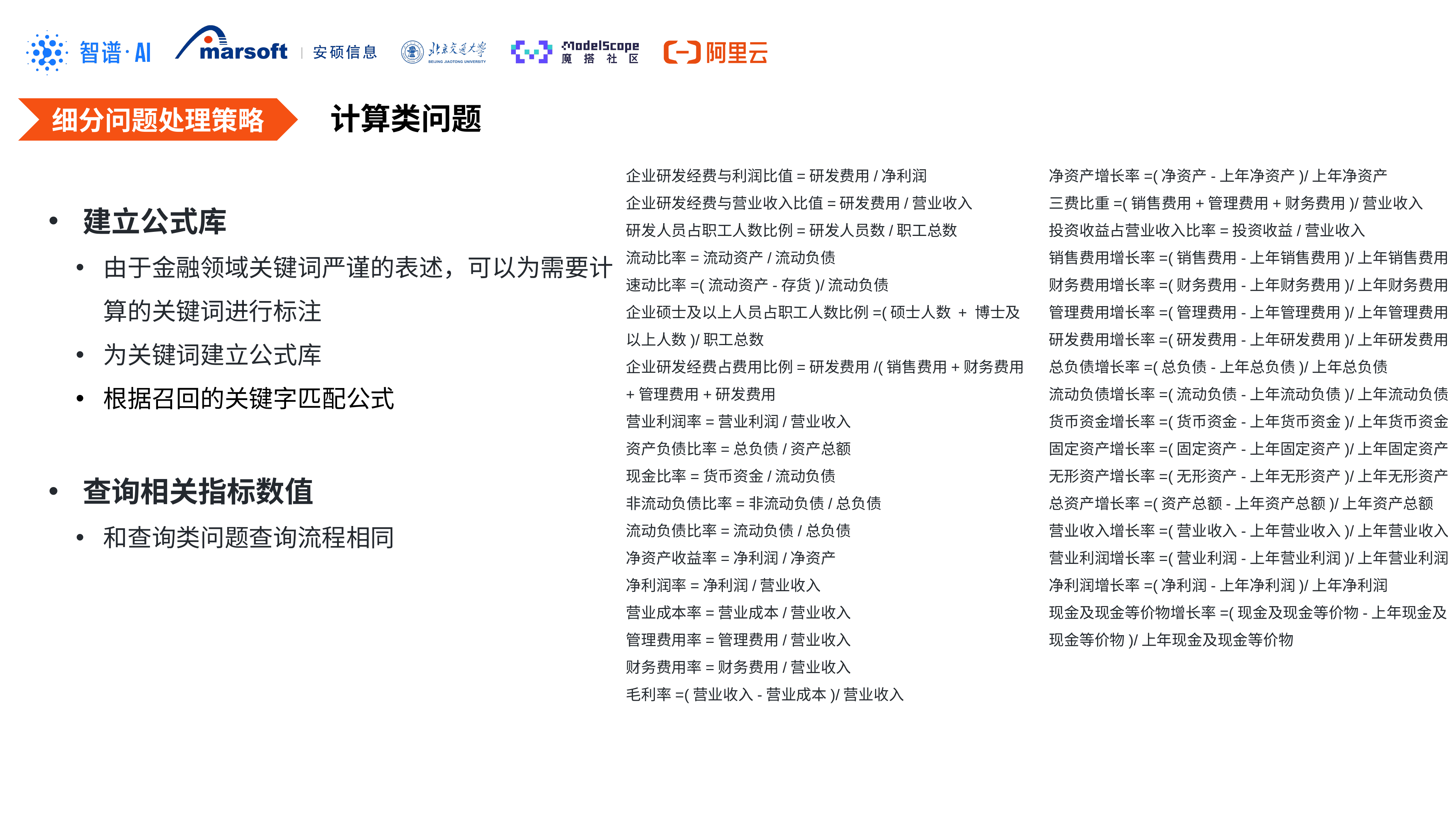

计算类问题
细分问题处理策略
企业研发经费与利润比值=研发费用/净利润
企业研发经费与营业收入比值=研发费用/营业收入
研发人员占职工人数比例=研发人员数/职工总数
流动比率=流动资产/流动负债
速动比率=(流动资产-存货)/流动负债
企业硕士及以上人员占职工人数比例=(硕士人数 + 博士及以上人数)/职工总数
企业研发经费占费用比例=研发费用/(销售费用+财务费用+管理费用+研发费用
营业利润率=营业利润/营业收入
资产负债比率=总负债/资产总额
现金比率=货币资金/流动负债
非流动负债比率=非流动负债/总负债
流动负债比率=流动负债/总负债
净资产收益率=净利润/净资产
净利润率=净利润/营业收入
营业成本率=营业成本/营业收入
管理费用率=管理费用/营业收入
财务费用率=财务费用/营业收入
毛利率=(营业收入-营业成本)/营业收入
净资产增长率=(净资产-上年净资产)/上年净资产
三费比重=(销售费用+管理费用+财务费用)/营业收入
投资收益占营业收入比率=投资收益/营业收入
销售费用增长率=(销售费用-上年销售费用)/上年销售费用
财务费用增长率=(财务费用-上年财务费用)/上年财务费用
管理费用增长率=(管理费用-上年管理费用)/上年管理费用
研发费用增长率=(研发费用-上年研发费用)/上年研发费用
总负债增长率=(总负债-上年总负债)/上年总负债
流动负债增长率=(流动负债-上年流动负债)/上年流动负债
货币资金增长率=(货币资金-上年货币资金)/上年货币资金
固定资产增长率=(固定资产-上年固定资产)/上年固定资产
无形资产增长率=(无形资产-上年无形资产)/上年无形资产
总资产增长率=(资产总额-上年资产总额)/上年资产总额
营业收入增长率=(营业收入-上年营业收入)/上年营业收入
营业利润增长率=(营业利润-上年营业利润)/上年营业利润
净利润增长率=(净利润-上年净利润)/上年净利润
现金及现金等价物增长率=(现金及现金等价物-上年现金及现金等价物)/上年现金及现金等价物
建立公式库
由于金融领域关键词严谨的表述，可以为需要计算的关键词进行标注
为关键词建立公式库
根据召回的关键字匹配公式

查询相关指标数值
和查询类问题查询流程相同